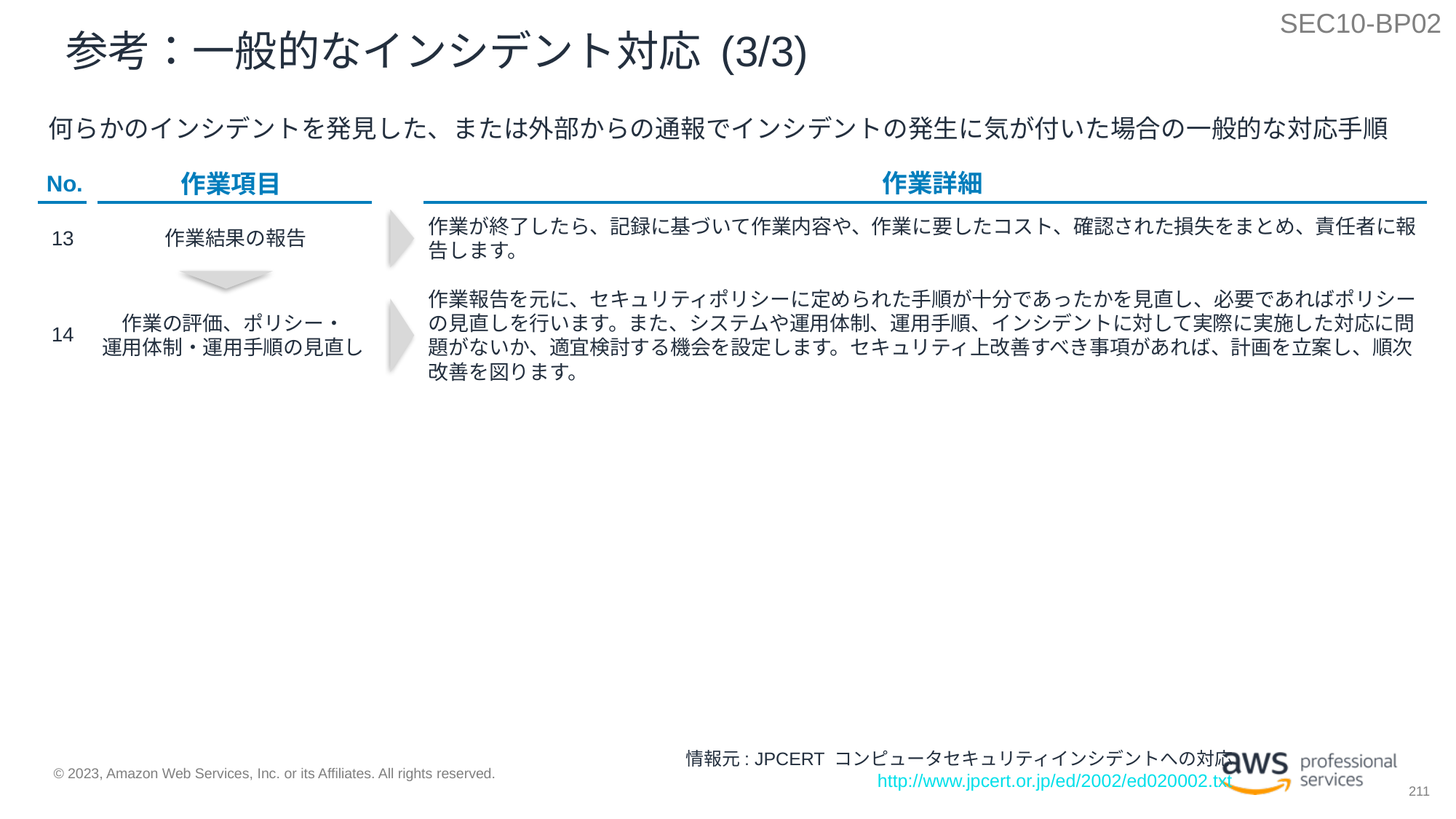

SEC10-BP02
# 参考：一般的なインシデント対応 (3/3)
何らかのインシデントを発見した、または外部からの通報でインシデントの発生に気が付いた場合の一般的な対応手順
作業詳細
No.
作業項目
13
作業結果の報告
作業が終了したら、記録に基づいて作業内容や、作業に要したコスト、確認された損失をまとめ、責任者に報告します。

14
作業の評価、ポリシー・
運用体制・運用手順の見直し
作業報告を元に、セキュリティポリシーに定められた手順が十分であったかを見直し、必要であればポリシーの見直しを行います。また、システムや運用体制、運用手順、インシデントに対して実際に実施した対応に問題がないか、適宜検討する機会を設定します。セキュリティ上改善すべき事項があれば、計画を立案し、順次改善を図ります。

情報元: JPCERT コンピュータセキュリティインシデントへの対応
http://www.jpcert.or.jp/ed/2002/ed020002.txt